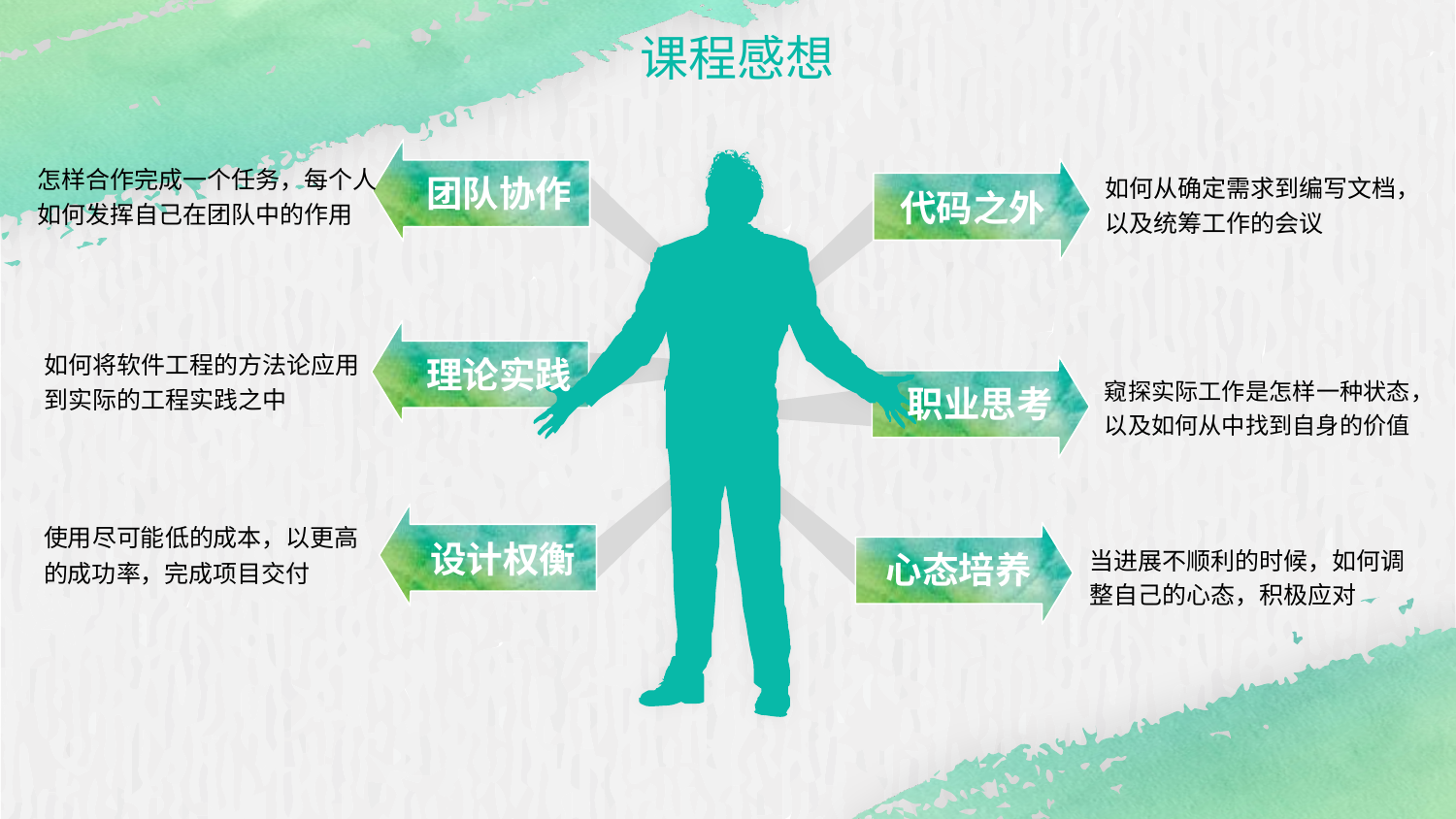

课程感想

团队协作

怎样合作完成一个任务，每个人如何发挥自己在团队中的作用

如何从确定需求到编写文档，以及统筹工作的会议
代码之外

理论实践
如何将软件工程的方法论应用到实际的工程实践之中

职业思考

窥探实际工作是怎样一种状态，以及如何从中找到自身的价值

使用尽可能低的成本，以更高的成功率，完成项目交付

设计权衡
心态培养
当进展不顺利的时候，如何调整自己的心态，积极应对